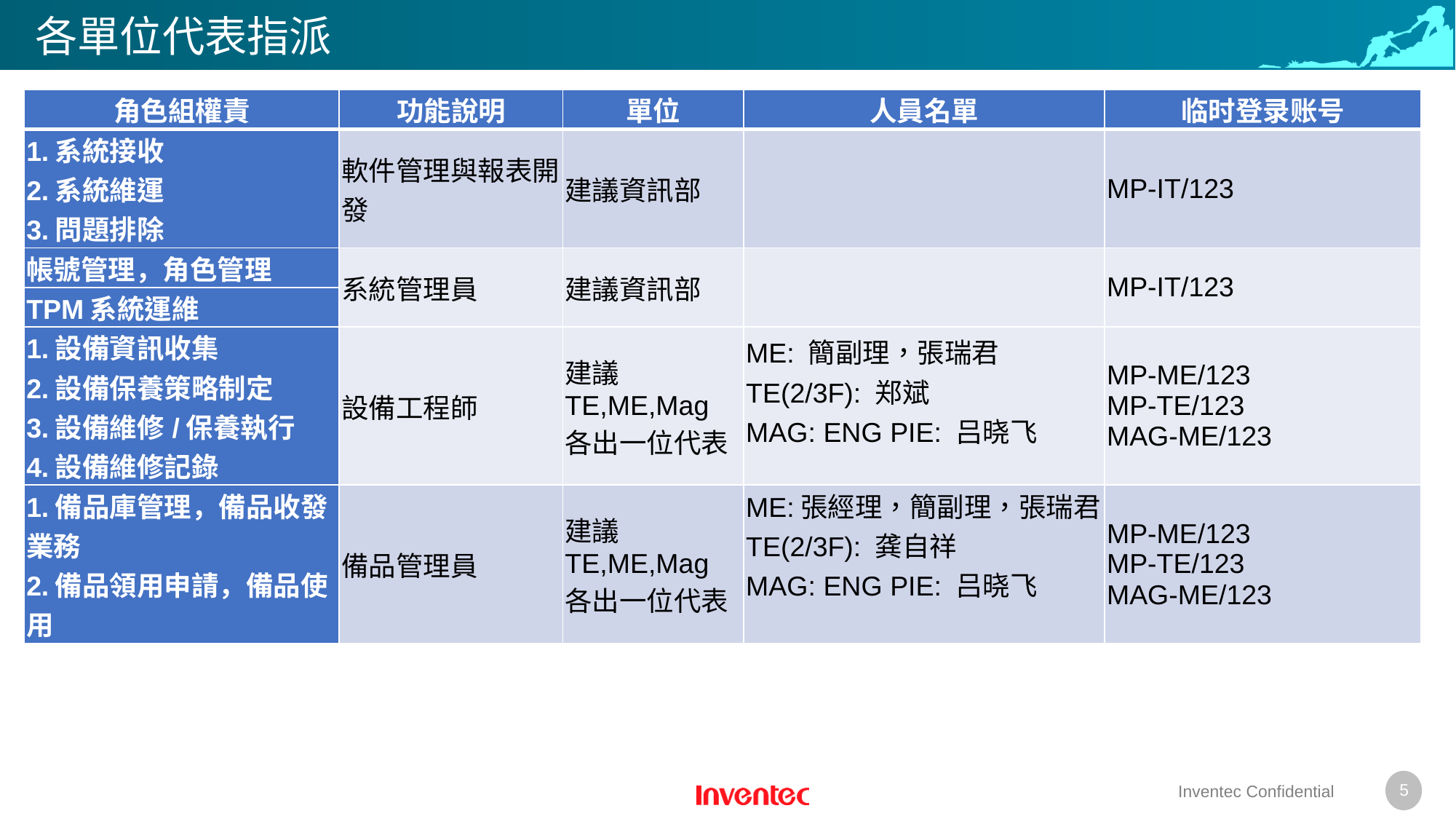

# 各單位代表指派
| 角色組權責 | 功能說明 | 單位 | 人員名單 | 临时登录账号 |
| --- | --- | --- | --- | --- |
| 1.系統接收 2.系統維運 3.問題排除 | 軟件管理與報表開發 | 建議資訊部 |  | MP-IT/123 |
| 帳號管理，角色管理 | 系統管理員 | 建議資訊部 |  | MP-IT/123 |
| TPM系統運維 |  |  |  |  |
| 1.設備資訊收集 2.設備保養策略制定 3.設備維修/保養執行 4.設備維修記錄 | 設備工程師 | 建議TE,ME,Mag 各出一位代表 | ME: 簡副理，張瑞君 TE(2/3F): 郑斌 MAG: ENG PIE: 吕晓飞 | MP-ME/123 MP-TE/123 MAG-ME/123 |
| 1.備品庫管理，備品收發業務 2.備品領用申請，備品使用 | 備品管理員 | 建議TE,ME,Mag 各出一位代表 | ME:張經理，簡副理，張瑞君 TE(2/3F): 龚自祥 MAG: ENG PIE: 吕晓飞 | MP-ME/123 MP-TE/123 MAG-ME/123 |